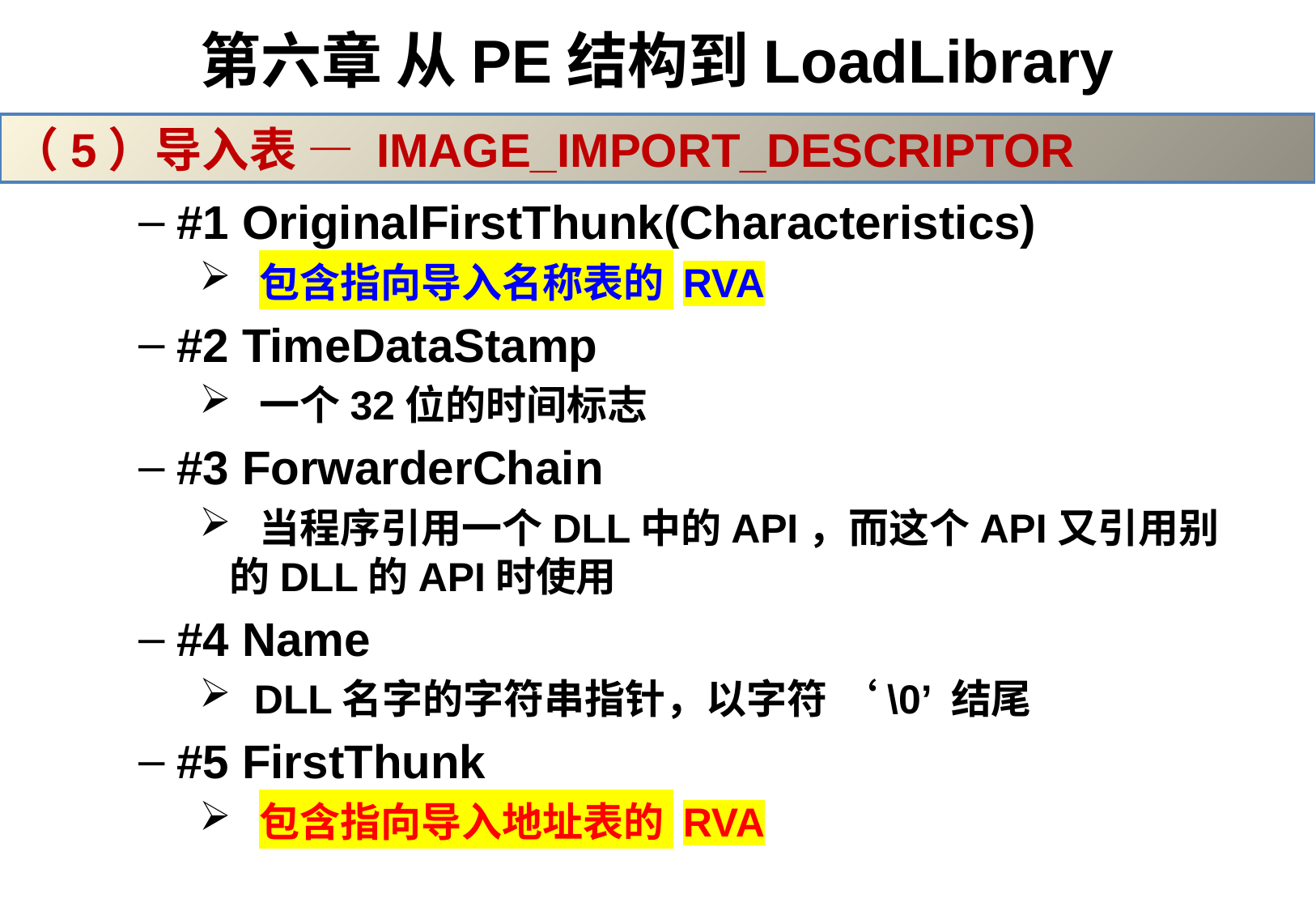

# 第六章 从PE结构到LoadLibrary
（5）导入表 — IMAGE_IMPORT_DESCRIPTOR
#1 OriginalFirstThunk(Characteristics)
  包含指向导入名称表的 RVA
#2 TimeDataStamp
  一个32位的时间标志
#3 ForwarderChain
  当程序引用一个DLL中的API，而这个API又引用别的DLL的API时使用
#4 Name
  DLL名字的字符串指针，以字符 ‘\0’ 结尾
#5 FirstThunk
  包含指向导入地址表的 RVA